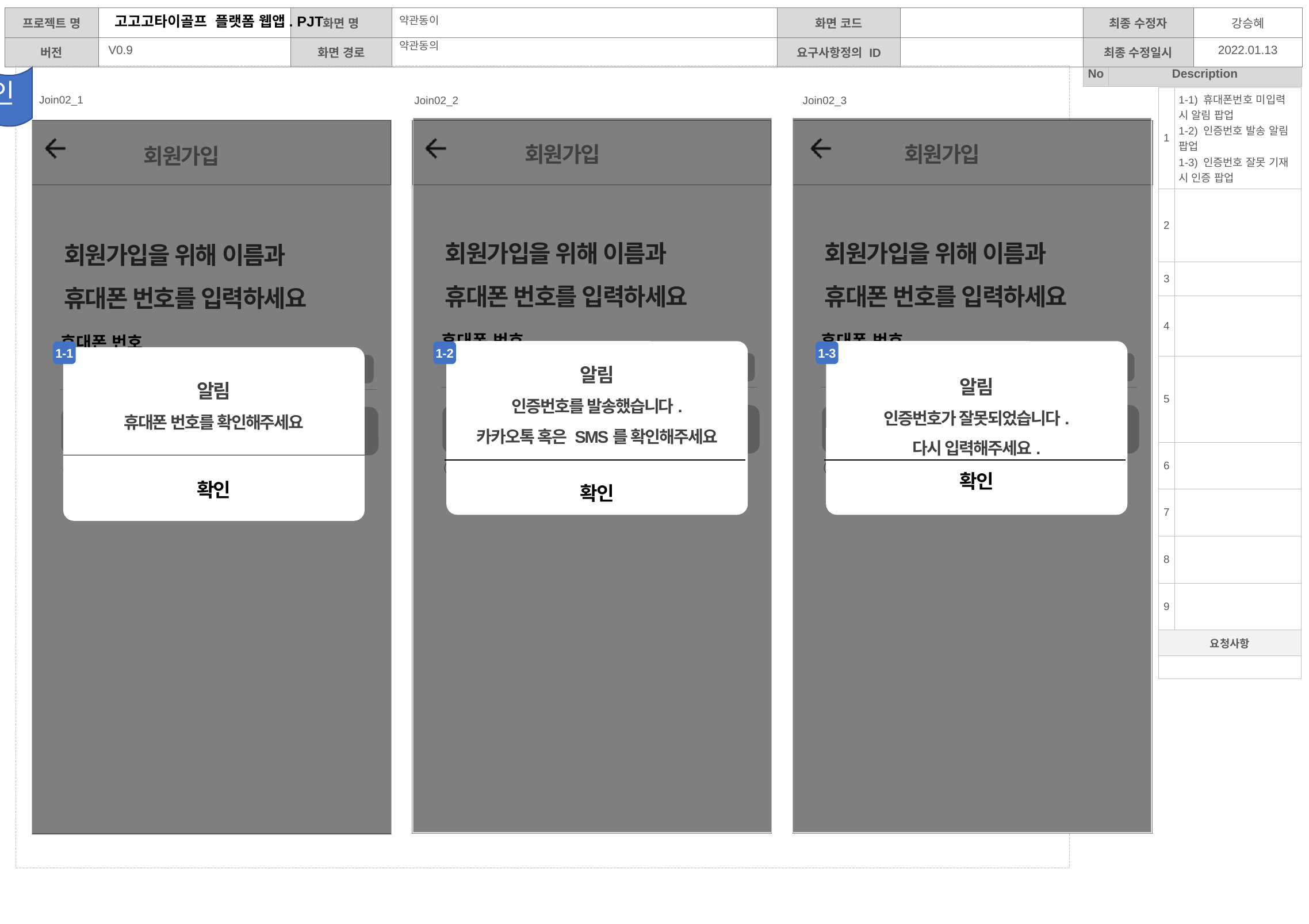

약관동이
약관동의

디자인
Join02_1
| 1 | 1-1) 휴대폰번호 미입력 시 알림 팝업 1-2) 인증번호 발송 알림 팝업 1-3) 인증번호 잘못 기재 시 인증 팝업 |
| --- | --- |
| 2 |  |
| 3 |  |
| 4 |  |
| 5 |  |
| 6 |  |
| 7 |  |
| 8 |  |
| 9 |  |
| 요청사항 |  |
|  |  |
Join02_2
Join02_3

회원가입
회원가입
회원가입
회원가입을 위해 이름과
휴대폰 번호를 입력하세요
회원가입을 위해 이름과
휴대폰 번호를 입력하세요
회원가입을 위해 이름과
휴대폰 번호를 입력하세요
휴대폰 번호
휴대폰 번호
휴대폰 번호
알림
인증번호를 발송했습니다.
카카오톡 혹은 SMS를 확인해주세요

확인
알림
인증번호가 잘못되었습니다.
다시 입력해주세요.
확인
1-1
1-2
1-3
알림
휴대폰 번호를 확인해주세요

확인
| 010 |
| --- |
| 010 |
| --- |
| 010 |
| --- |
인증번호 전송
인증번호 전송
인증번호 전송
인증하기
인증하기
인증하기
◎ 개인카드
○ 법인카드
◎ 개인카드
○ 법인카드
◎ 개인카드
○ 법인카드
다음 단계로 이동과 동시에 이용약관 및 개인정보
취급방침에 동의하는 것으로 간주합니다.
다음 단계로 이동과 동시에 이용약관 및 개인정보
취급방침에 동의하는 것으로 간주합니다.
다음 단계로 이동과 동시에 이용약관 및 개인정보
취급방침에 동의하는 것으로 간주합니다.